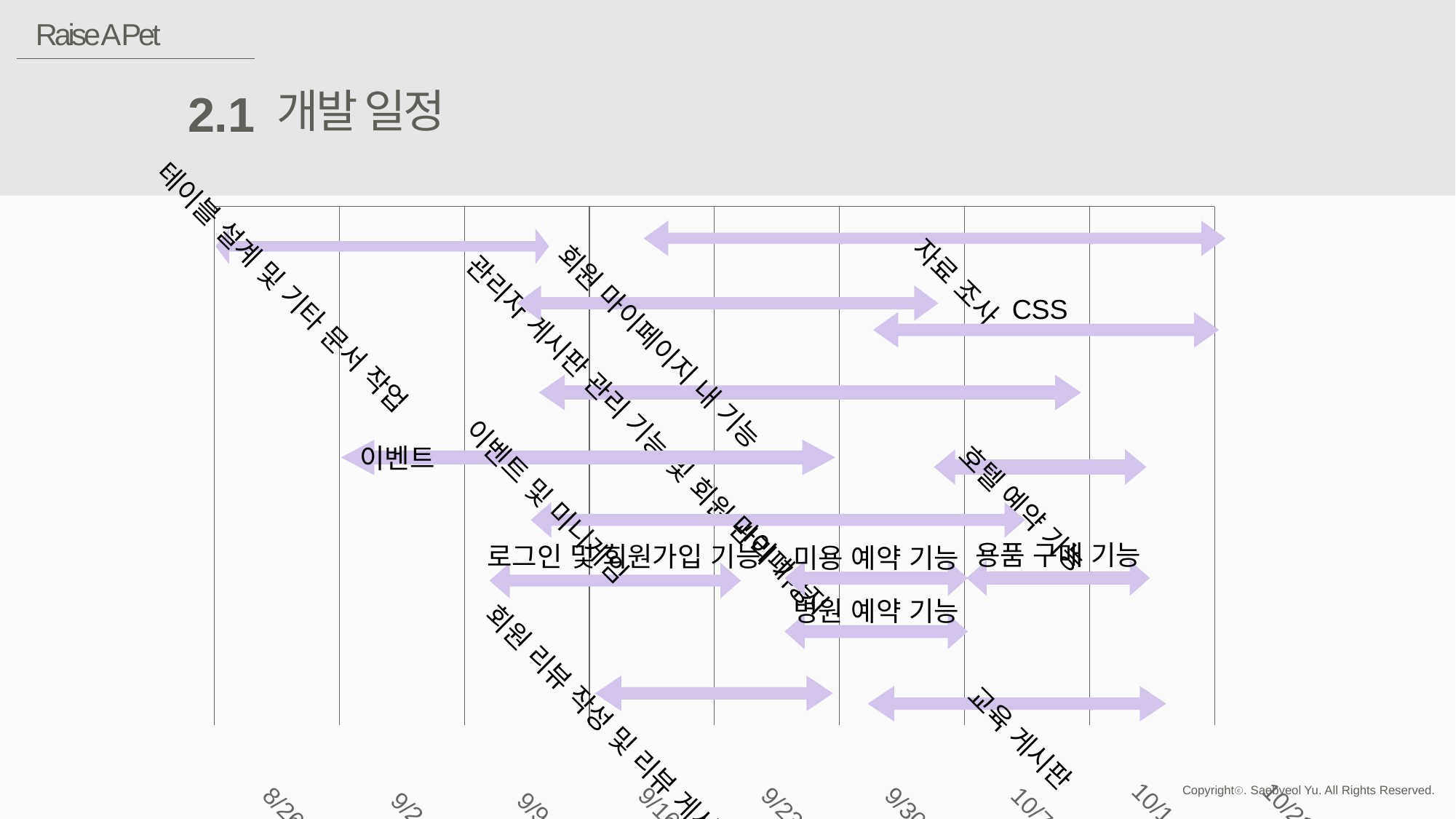

Raise A Pet

개발 일정
2.1
자료 조사

테이블 설계 및 기타 문서 작업

회원 마이페이지 내 기능

CSS

관리자 게시판 관리 기능 및 회원 관리 기능

이벤트 및 미니게임
이벤트
호텔 예약 기능

마이페이지

용품 구매 기능

로그인 및 회원가입 기능

미용 예약 기능

병원 예약 기능

회원 리뷰 작성 및 리뷰 게시판

교육 게시판

8/26
9/2
9/9
9/16
9/23
9/30
10/7
10/14
10/21